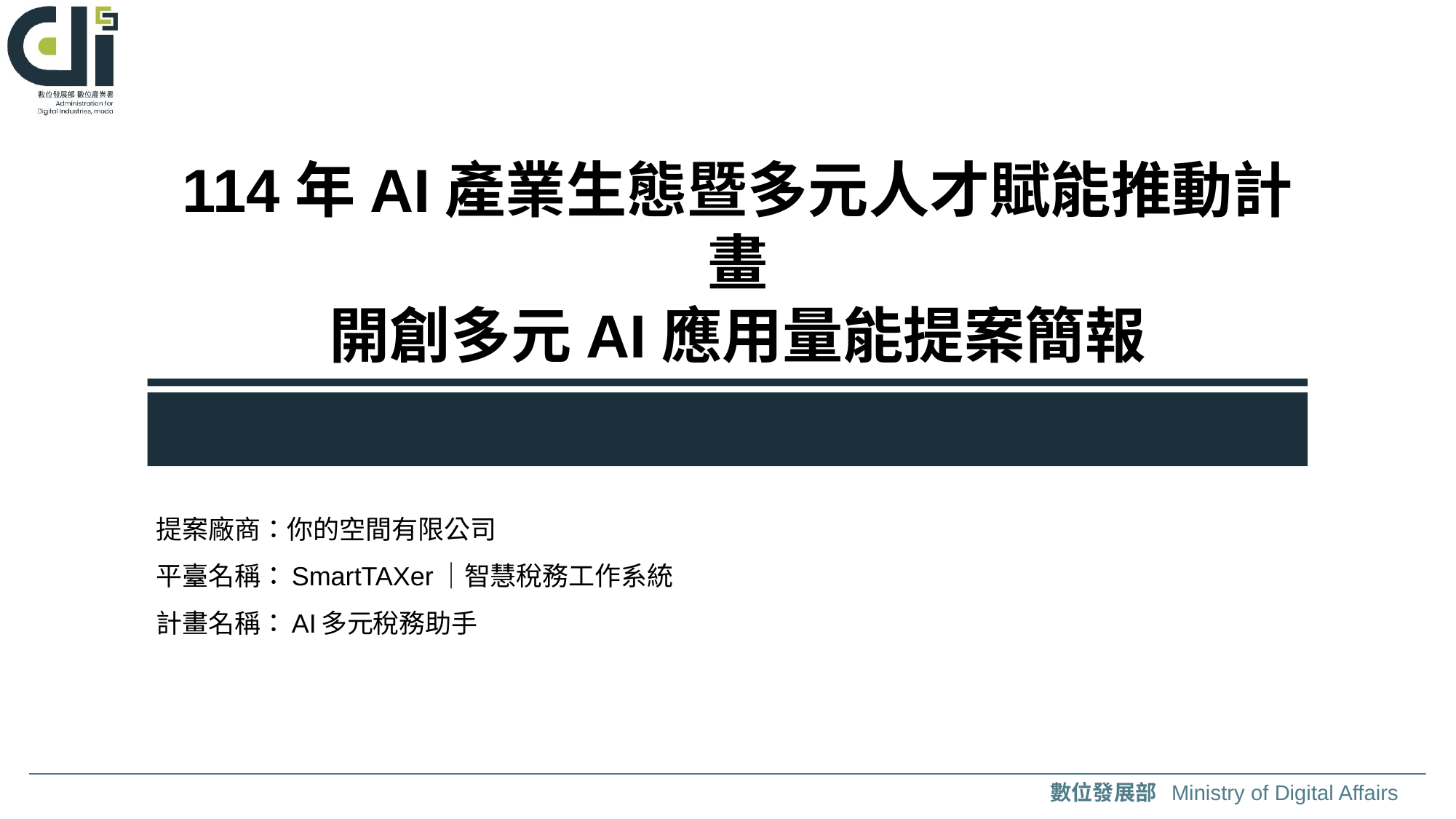

114年AI產業生態暨多元人才賦能推動計畫
開創多元AI應用量能提案簡報

提案廠商：你的空間有限公司
平臺名稱：SmartTAXer｜智慧稅務工作系統
計畫名稱：AI多元稅務助手